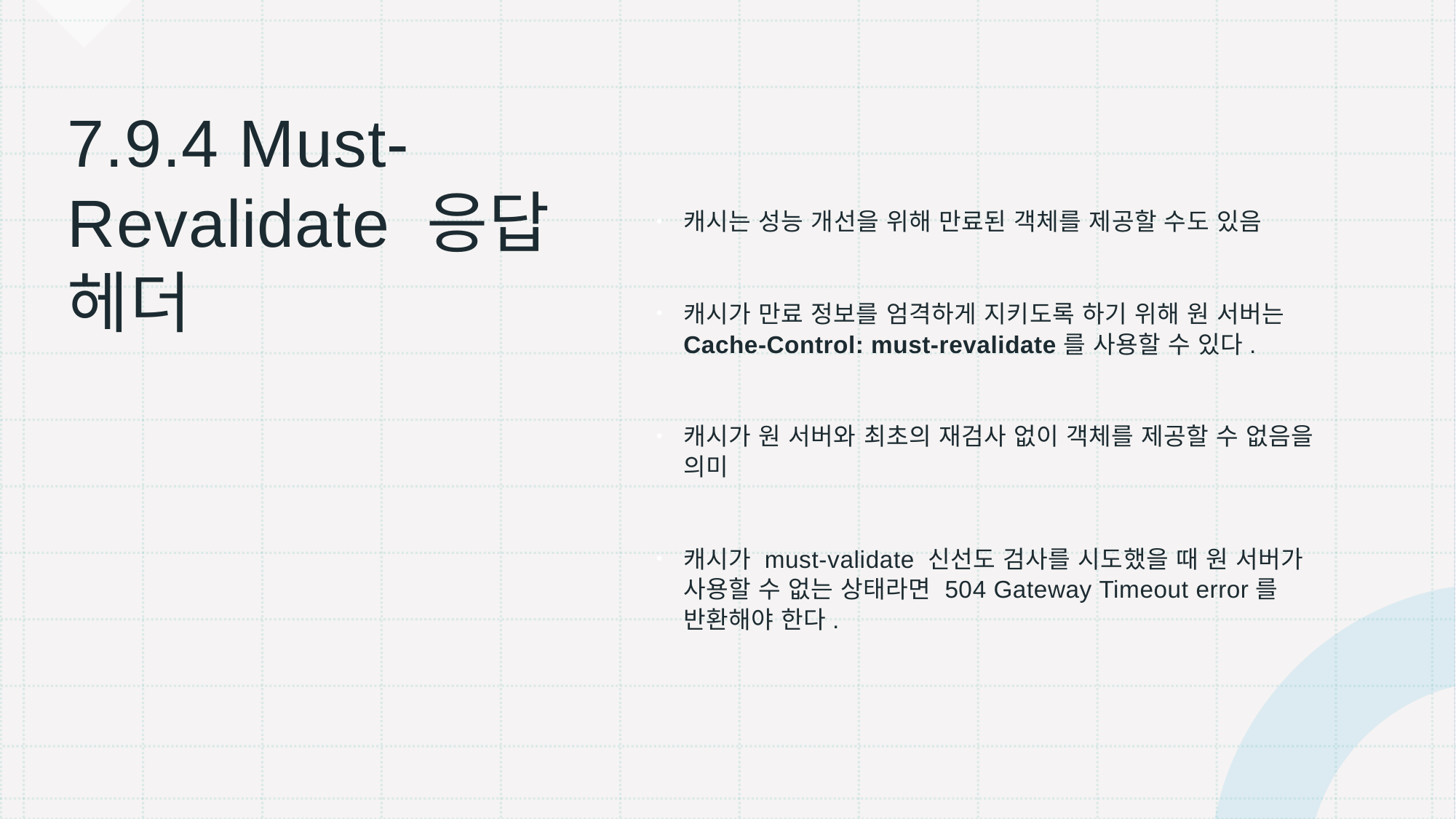

캐시는 성능 개선을 위해 만료된 객체를 제공할 수도 있음

캐시가 만료 정보를 엄격하게 지키도록 하기 위해 원 서버는 Cache-Control: must-revalidate를 사용할 수 있다.

캐시가 원 서버와 최초의 재검사 없이 객체를 제공할 수 없음을 의미

캐시가 must-validate 신선도 검사를 시도했을 때 원 서버가 사용할 수 없는 상태라면 504 Gateway Timeout error를 반환해야 한다.
# 7.9.4 Must-Revalidate 응답 헤더